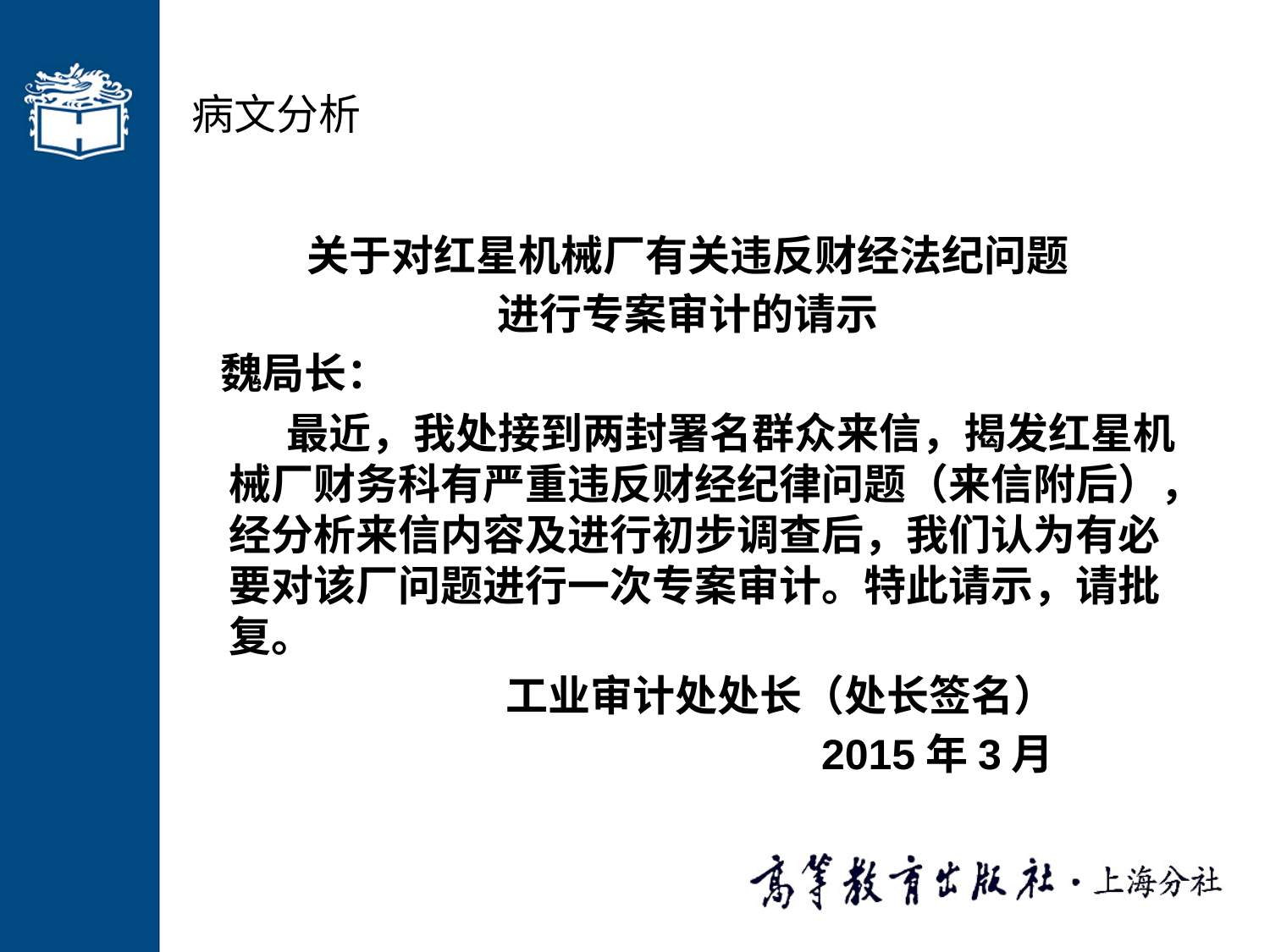

# 病文分析
关于对红星机械厂有关违反财经法纪问题
进行专案审计的请示
   魏局长：
          最近，我处接到两封署名群众来信，揭发红星机械厂财务科有严重违反财经纪律问题（来信附后），经分析来信内容及进行初步调查后，我们认为有必要对该厂问题进行一次专案审计。特此请示，请批复。
                                 工业审计处处长（处长签名）
                                                      2015年3月